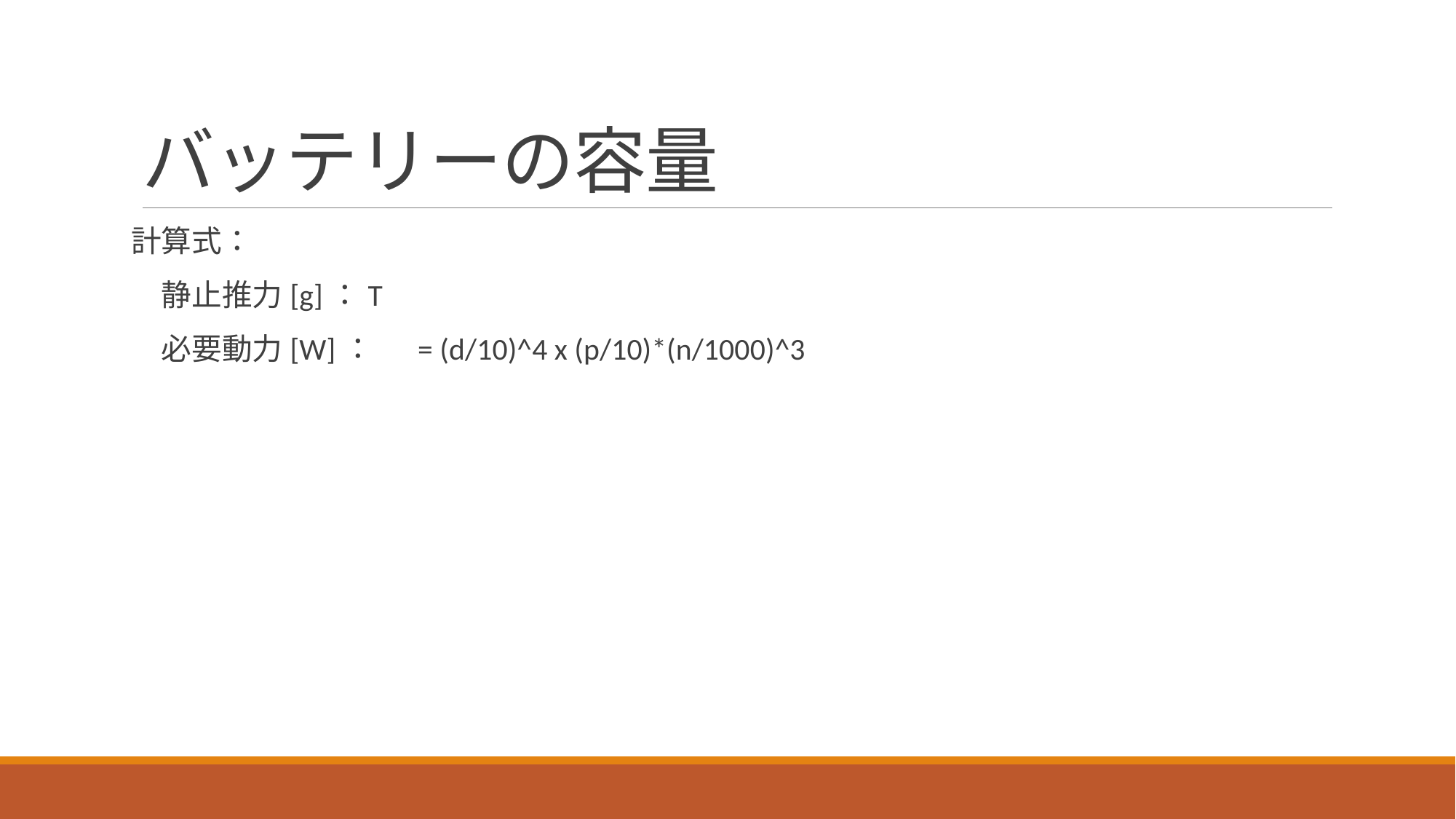

# バッテリーの容量
計算式：
　静止推力[g]：T
　必要動力[W]：　 = (d/10)^4 x (p/10)*(n/1000)^3